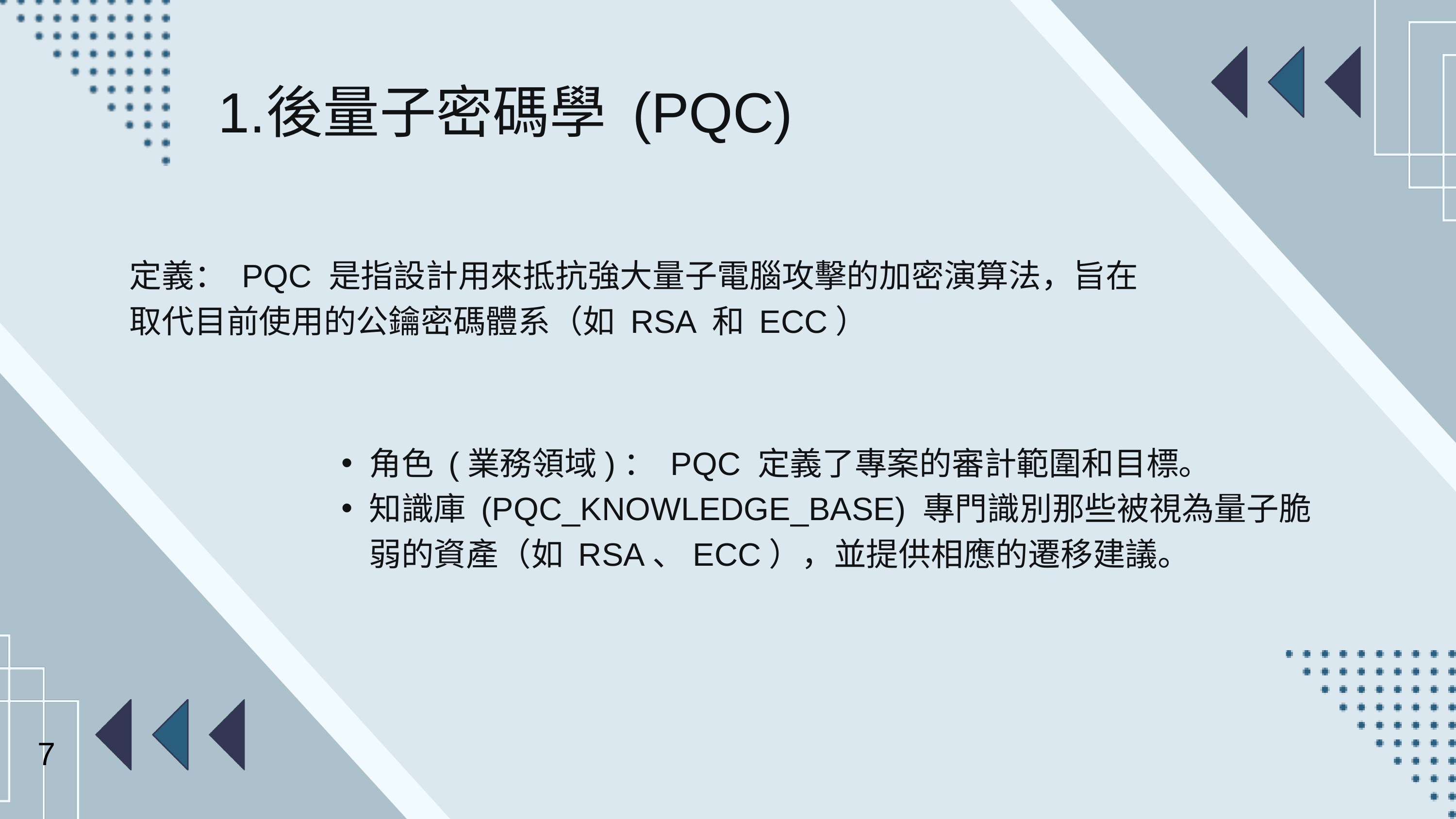

後量子密碼學 (PQC)
定義： PQC 是指設計用來抵抗強大量子電腦攻擊的加密演算法，旨在取代目前使用的公鑰密碼體系（如 RSA 和 ECC）

角色 (業務領域)： PQC 定義了專案的審計範圍和目標。
知識庫 (PQC_KNOWLEDGE_BASE) 專門識別那些被視為量子脆弱的資產（如 RSA、ECC），並提供相應的遷移建議。

7